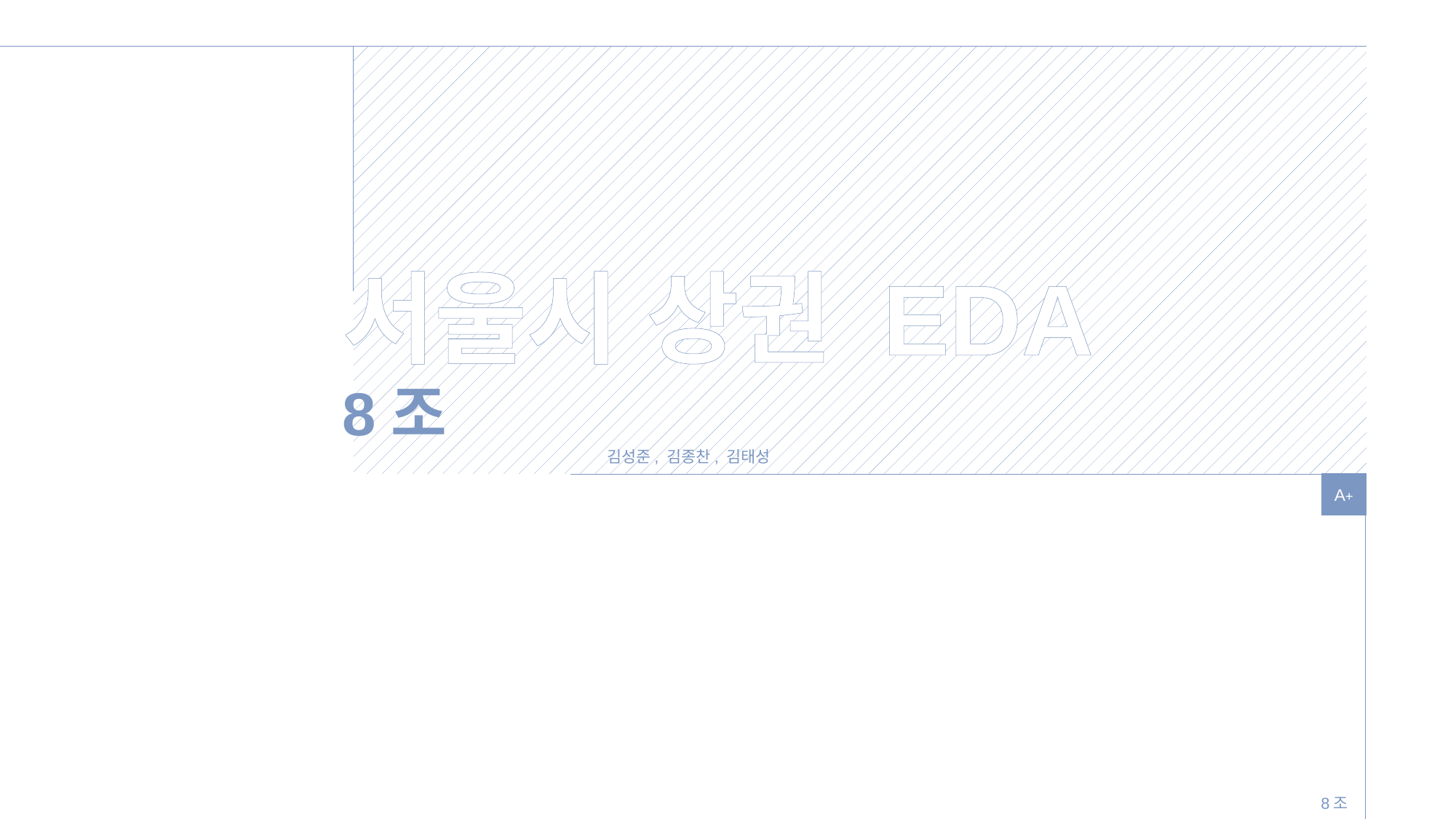

서울시 상권 EDA
8조
김성준, 김종찬, 김태성
A+
8조